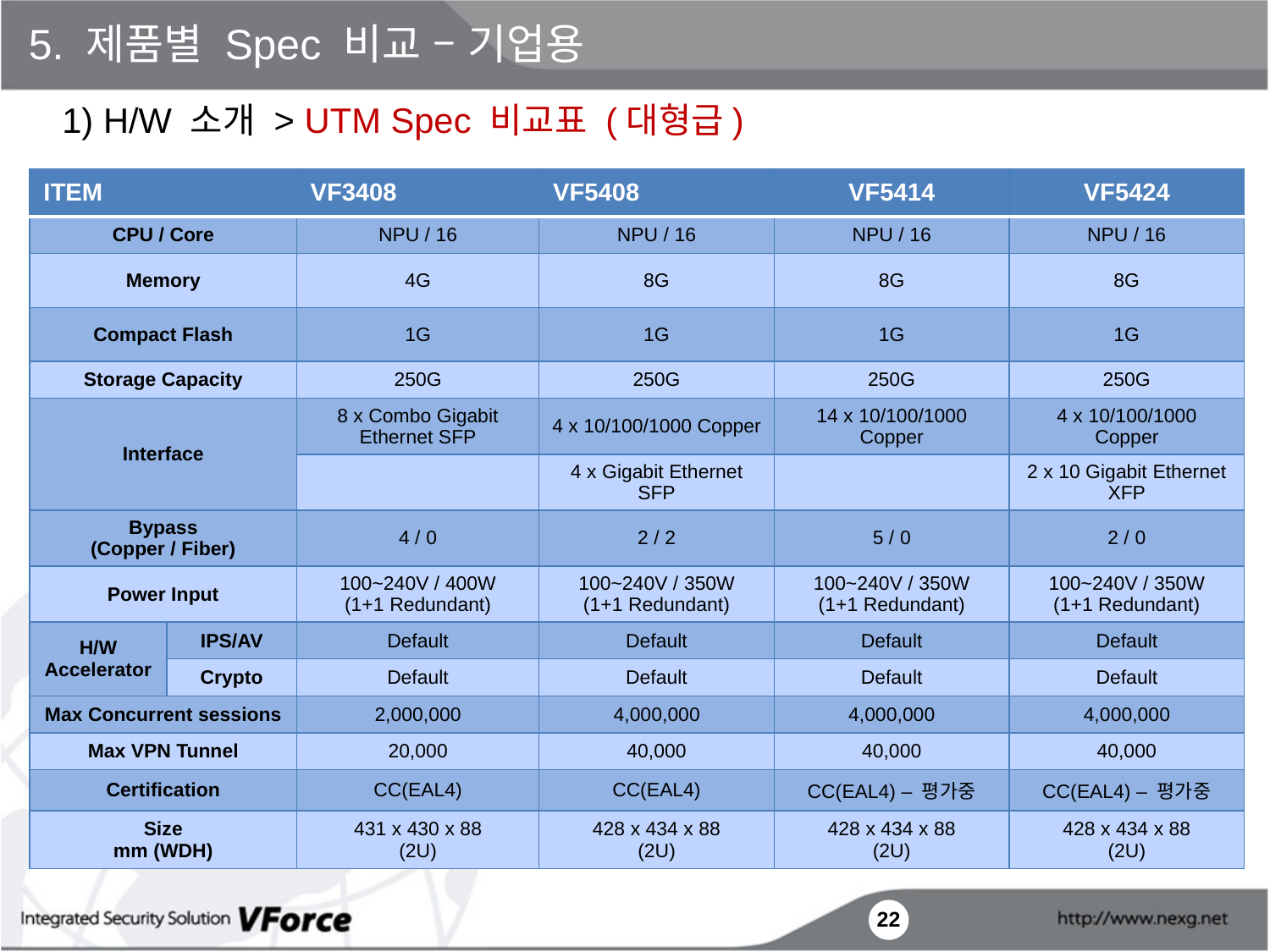

5. 제품별 Spec 비교 – 기업용
1) H/W 소개 > UTM Spec 비교표 (대형급)
| ITEM |  | VF3408 | VF5408 | VF5414 | VF5424 |
| --- | --- | --- | --- | --- | --- |
| CPU / Core |  | NPU / 16 | NPU / 16 | NPU / 16 | NPU / 16 |
| Memory |  | 4G | 8G | 8G | 8G |
| Compact Flash |  | 1G | 1G | 1G | 1G |
| Storage Capacity |  | 250G | 250G | 250G | 250G |
| Interface |  | 8 x Combo Gigabit Ethernet SFP | 4 x 10/100/1000 Copper | 14 x 10/100/1000 Copper | 4 x 10/100/1000 Copper |
|  |  |  | 4 x Gigabit Ethernet SFP |  | 2 x 10 Gigabit Ethernet XFP |
| Bypass (Copper / Fiber) |  | 4 / 0 | 2 / 2 | 5 / 0 | 2 / 0 |
| Power Input |  | 100~240V / 400W (1+1 Redundant) | 100~240V / 350W (1+1 Redundant) | 100~240V / 350W (1+1 Redundant) | 100~240V / 350W (1+1 Redundant) |
| H/W Accelerator | IPS/AV | Default | Default | Default | Default |
|  | Crypto | Default | Default | Default | Default |
| Max Concurrent sessions |  | 2,000,000 | 4,000,000 | 4,000,000 | 4,000,000 |
| Max VPN Tunnel |  | 20,000 | 40,000 | 40,000 | 40,000 |
| Certification |  | CC(EAL4) | CC(EAL4) | CC(EAL4) – 평가중 | CC(EAL4) – 평가중 |
| Size mm (WDH) |  | 431 x 430 x 88 (2U) | 428 x 434 x 88 (2U) | 428 x 434 x 88 (2U) | 428 x 434 x 88 (2U) |